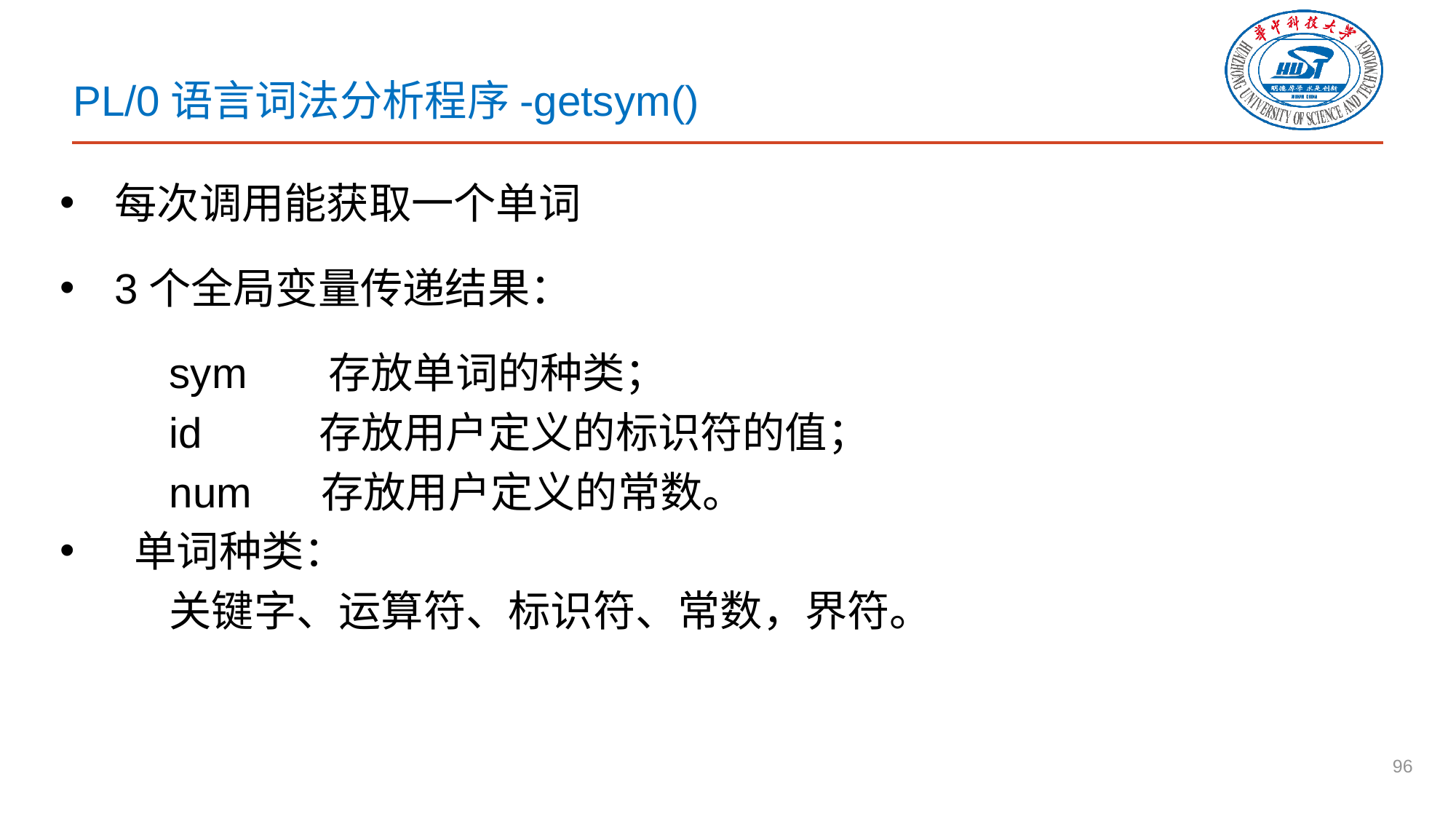

# PL/0语言词法分析程序-getsym()
每次调用能获取一个单词
3个全局变量传递结果：
	sym      存放单词的种类；
	id         存放用户定义的标识符的值；
	num     存放用户定义的常数。
 单词种类：
	关键字、运算符、标识符、常数，界符。

96